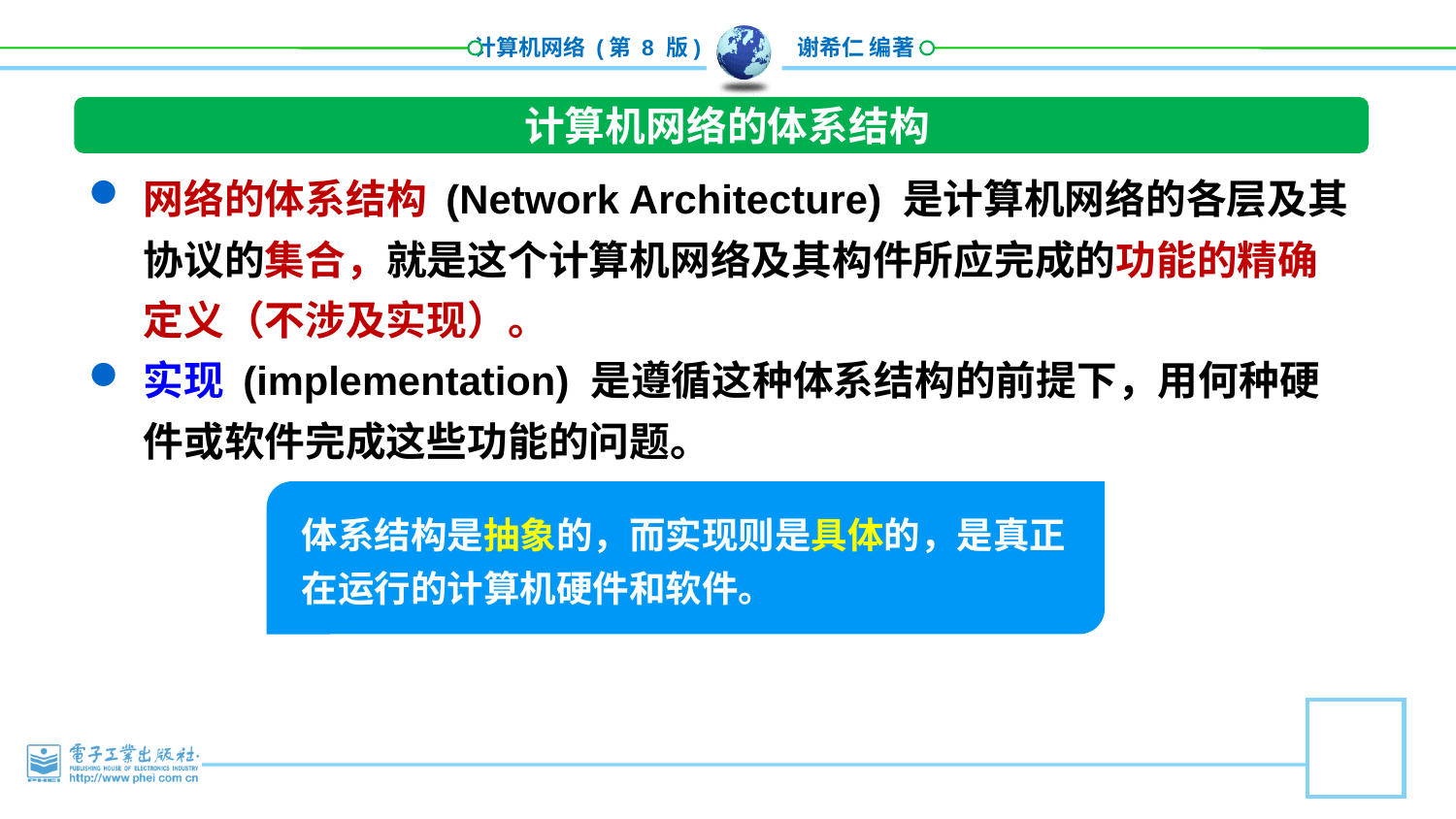

计算机网络的体系结构
网络的体系结构 (Network Architecture) 是计算机网络的各层及其协议的集合，就是这个计算机网络及其构件所应完成的功能的精确定义（不涉及实现）。
实现 (implementation) 是遵循这种体系结构的前提下，用何种硬件或软件完成这些功能的问题。

体系结构是抽象的，而实现则是具体的，是真正在运行的计算机硬件和软件。